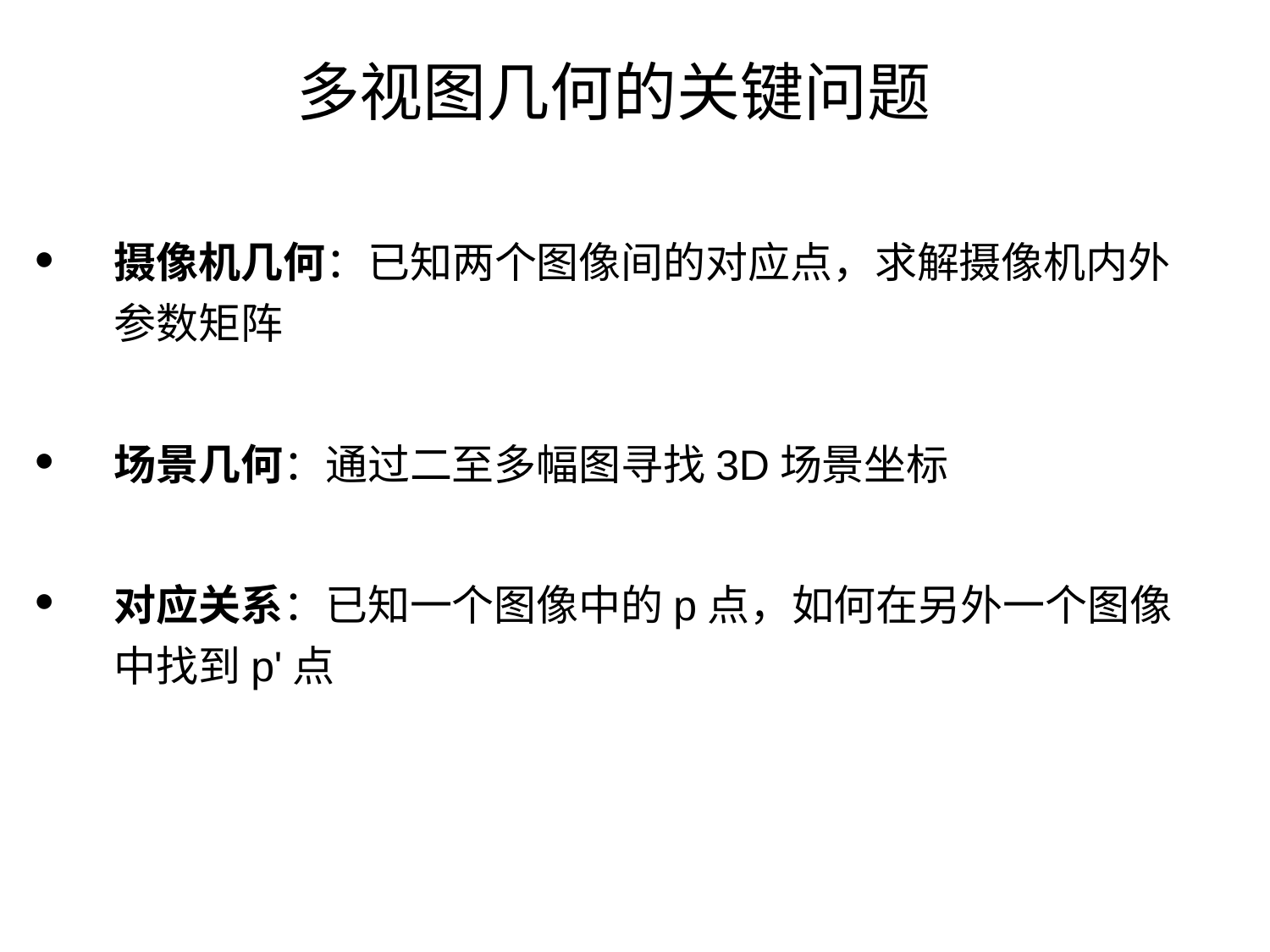

# 多视图几何的关键问题
摄像机几何：已知两个图像间的对应点，求解摄像机内外参数矩阵

场景几何：通过二至多幅图寻找3D场景坐标

对应关系：已知一个图像中的p点，如何在另外一个图像中找到p'点